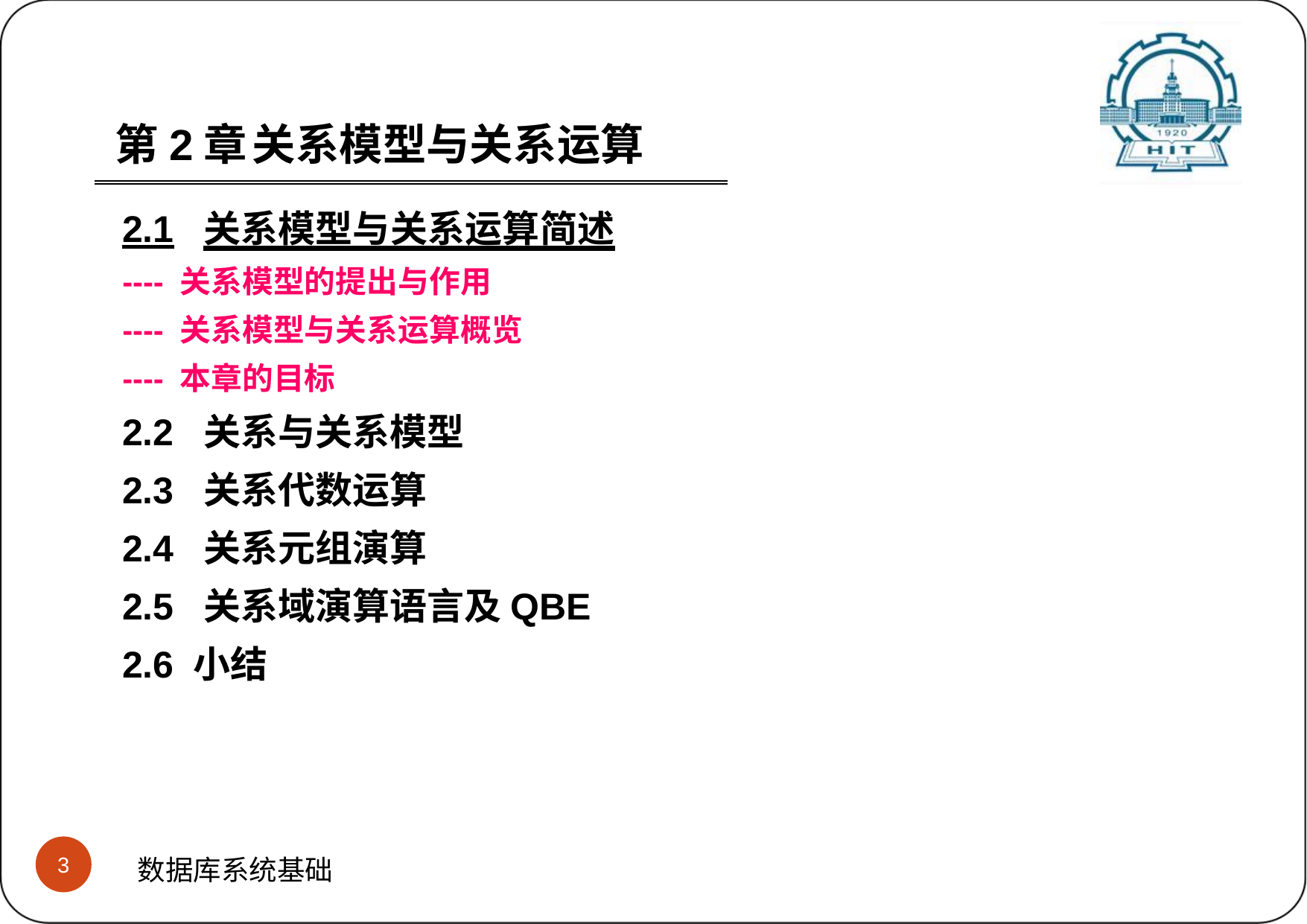

第2章	关系模型与关系运算
2.1	关系模型与关系运算简述
---- 关系模型的提出与作用
---- 关系模型与关系运算概览
---- 本章的目标
2.2	关系与关系模型
2.3	关系代数运算
2.4	关系元组演算
2.5	关系域演算语言及QBE
2.6 小结